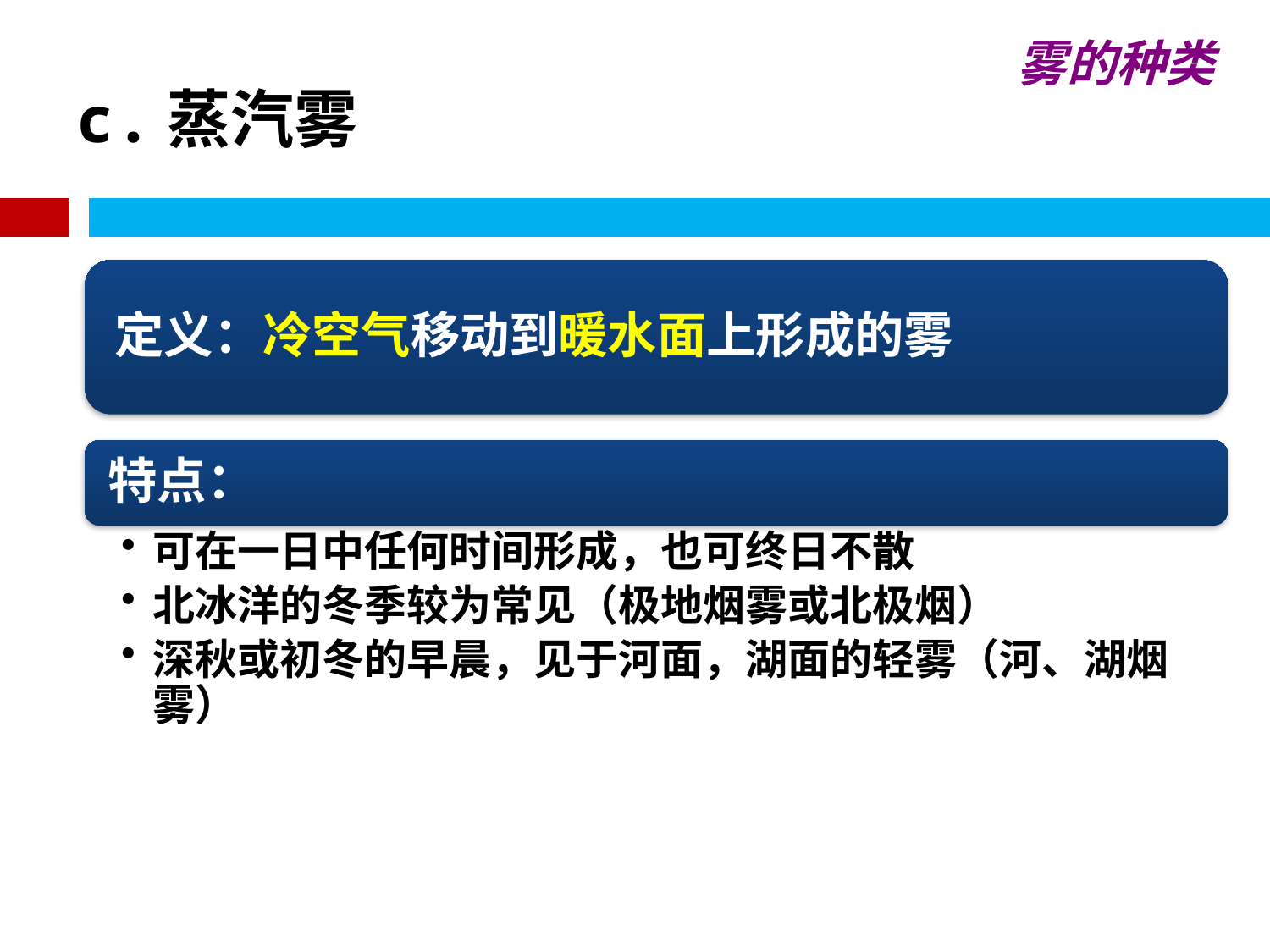

雾的种类
# c.蒸汽雾
定义：冷空气移动到暖水面上形成的雾
特点：
可在一日中任何时间形成，也可终日不散
北冰洋的冬季较为常见（极地烟雾或北极烟）
深秋或初冬的早晨，见于河面，湖面的轻雾（河、湖烟雾）